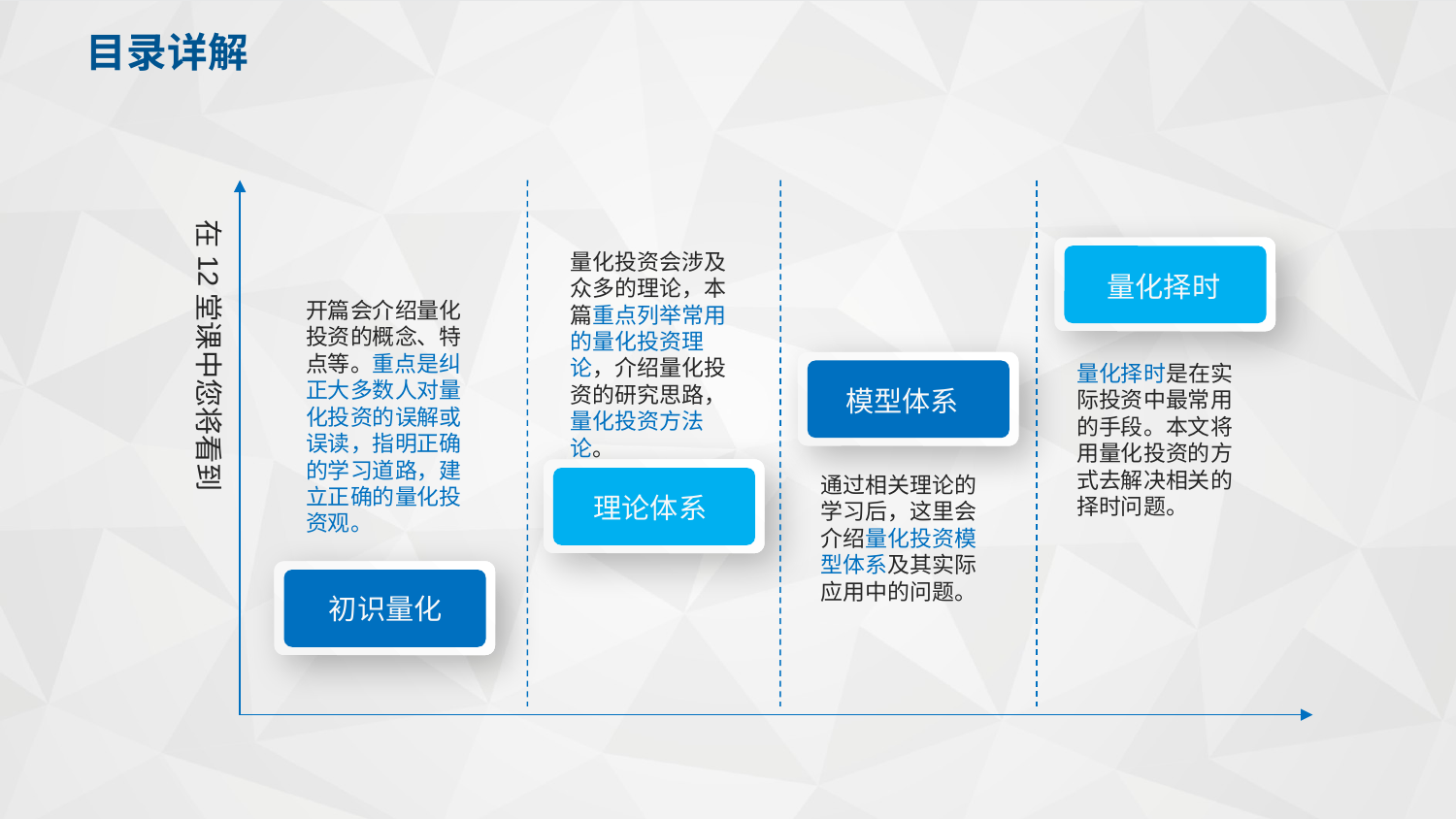

目录详解

在12堂课中您将看到

量化择时
量化投资会涉及众多的理论，本篇重点列举常用的量化投资理论，介绍量化投资的研究思路，量化投资方法论。
开篇会介绍量化投资的概念、特点等。重点是纠正大多数人对量化投资的误解或误读，指明正确的学习道路，建立正确的量化投资观。

模型体系
量化择时是在实际投资中最常用的手段。本文将用量化投资的方式去解决相关的择时问题。

理论体系
通过相关理论的学习后，这里会介绍量化投资模型体系及其实际应用中的问题。

初识量化
延迟符